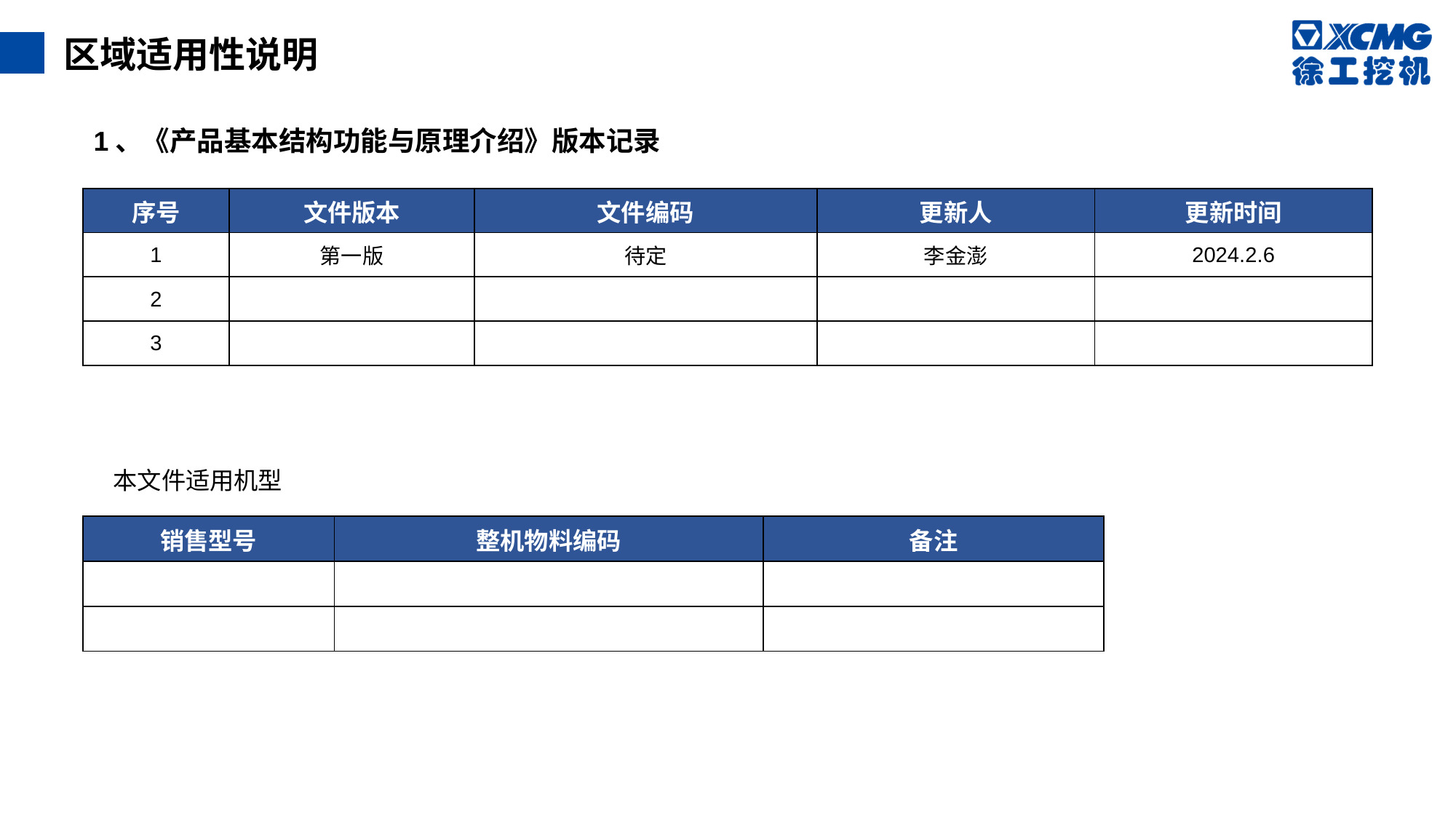

区域适用性说明
1、《产品基本结构功能与原理介绍》版本记录
| 序号 | 文件版本 | 文件编码 | 更新人 | 更新时间 |
| --- | --- | --- | --- | --- |
| 1 | 第一版 | 待定 | 李金澎 | 2024.2.6 |
| 2 |  |  |  |  |
| 3 |  |  |  |  |
本文件适用机型
| 销售型号 | 整机物料编码 | 备注 |
| --- | --- | --- |
|  |  |  |
|  |  |  |